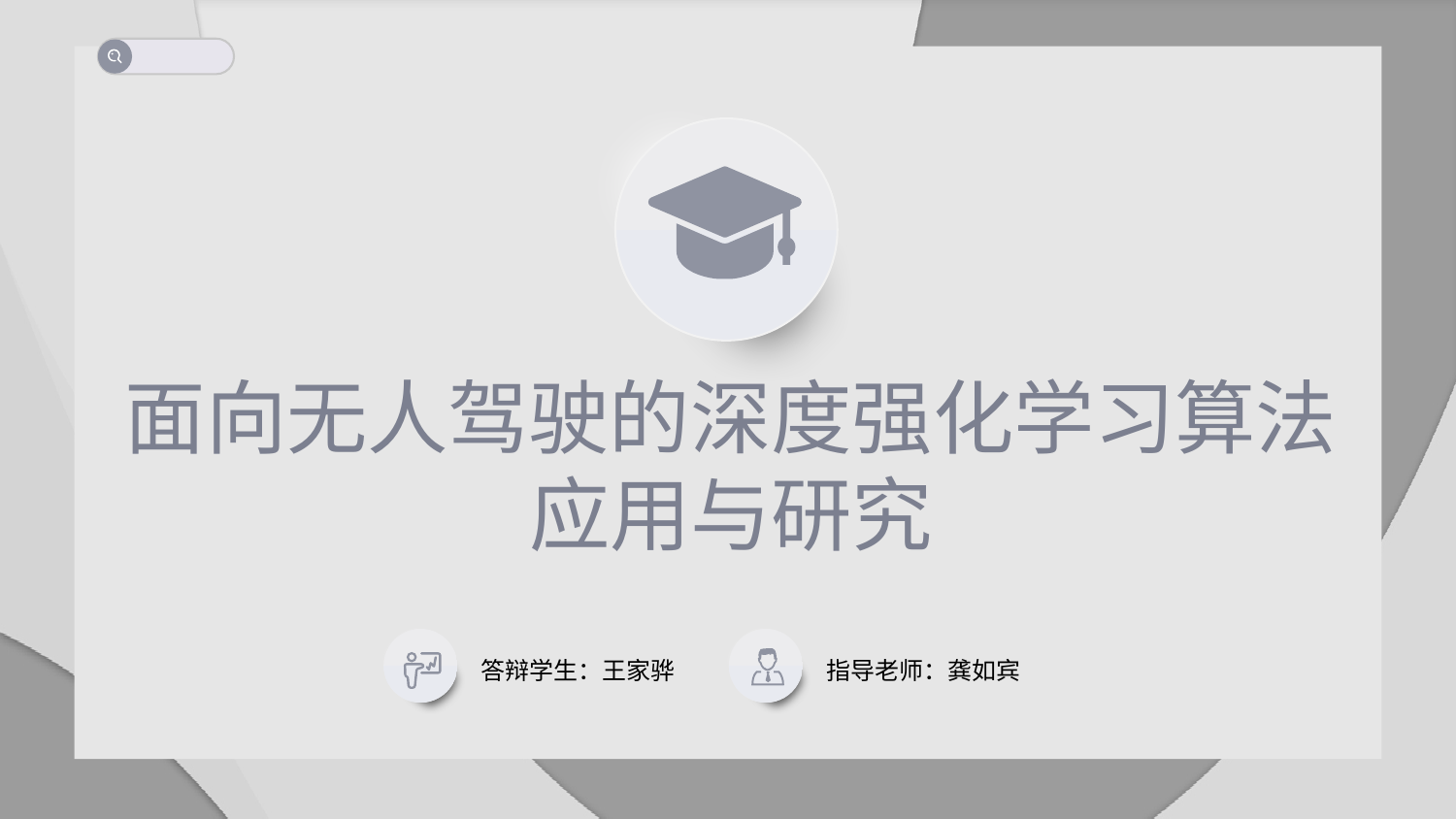

面向无人驾驶的深度强化学习算法
应用与研究

答辩学生：王家骅
指导老师：龚如宾